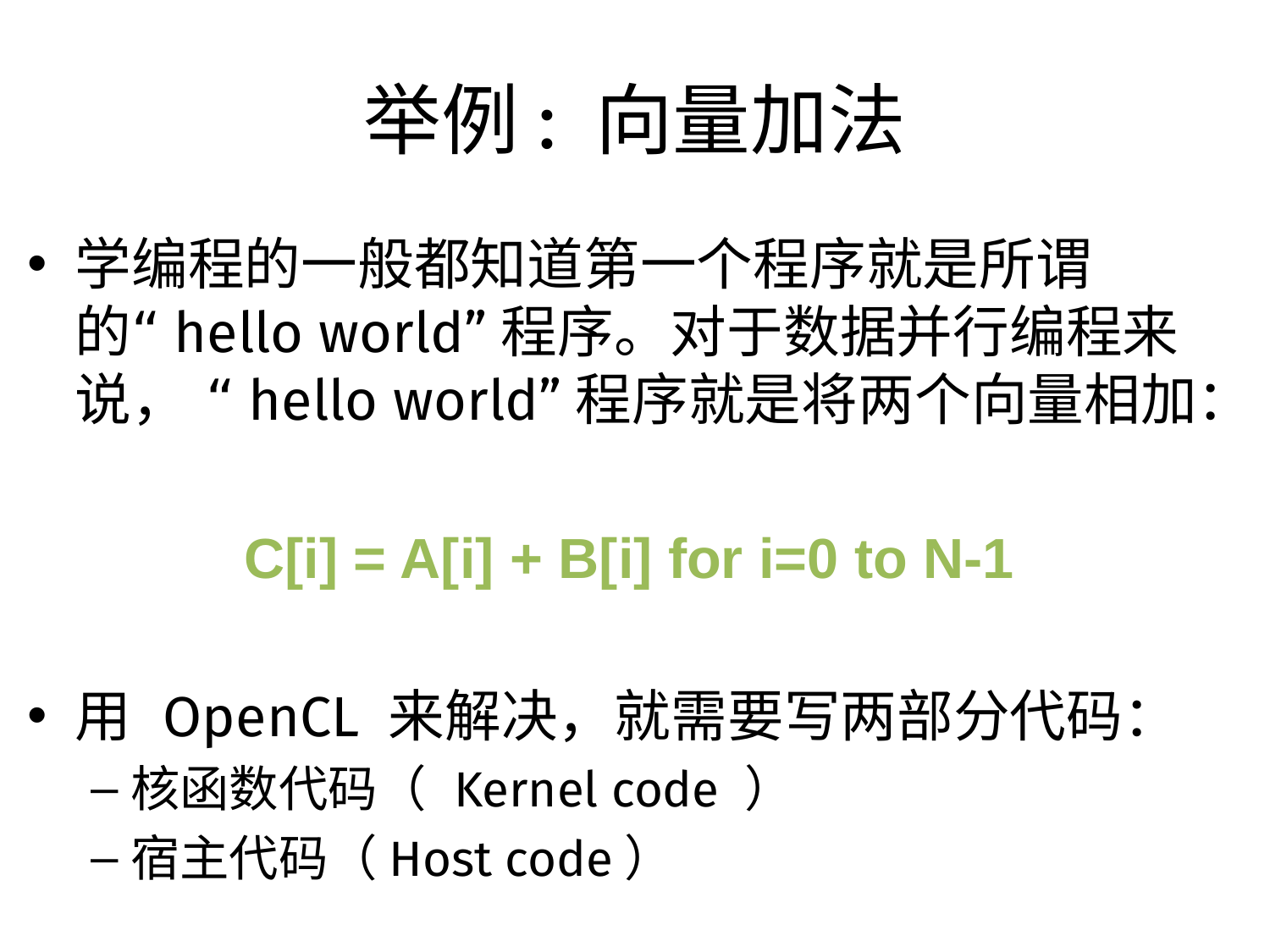

举例: 向量加法
学编程的一般都知道第一个程序就是所谓的“hello world”程序。对于数据并行编程来说， “hello world”程序就是将两个向量相加：

C[i] = A[i] + B[i] for i=0 to N-1

用 OpenCL 来解决，就需要写两部分代码：
核函数代码（ Kernel code ）
宿主代码（Host code）